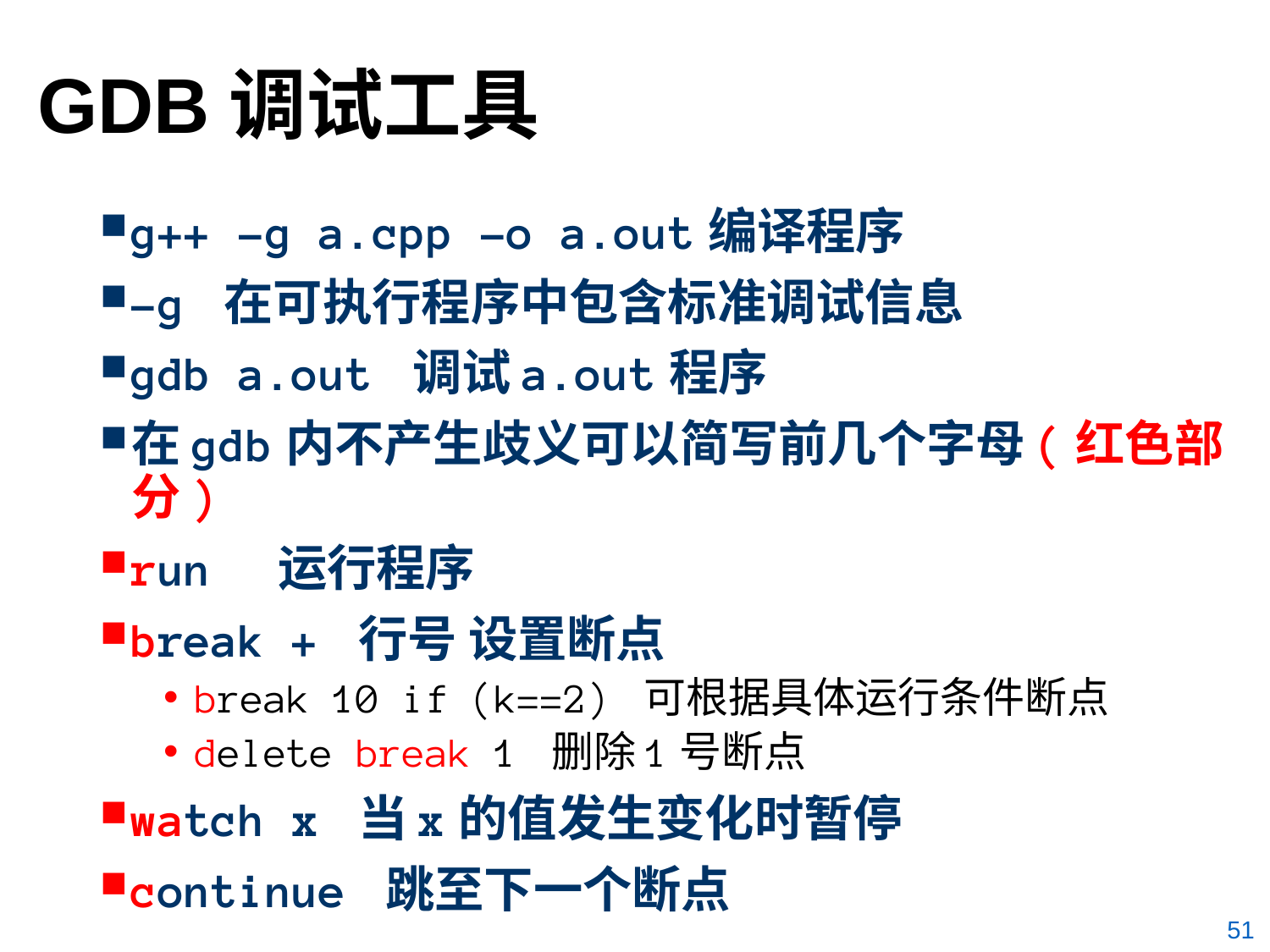

# GDB调试工具
g++ -g a.cpp –o a.out编译程序
-g 在可执行程序中包含标准调试信息
gdb a.out 调试a.out程序
在gdb内不产生歧义可以简写前几个字母(红色部分)
run  运行程序
break + 行号 设置断点
break 10 if (k==2) 可根据具体运行条件断点
delete break 1 删除1号断点
watch x 当x的值发生变化时暂停
continue 跳至下一个断点
51